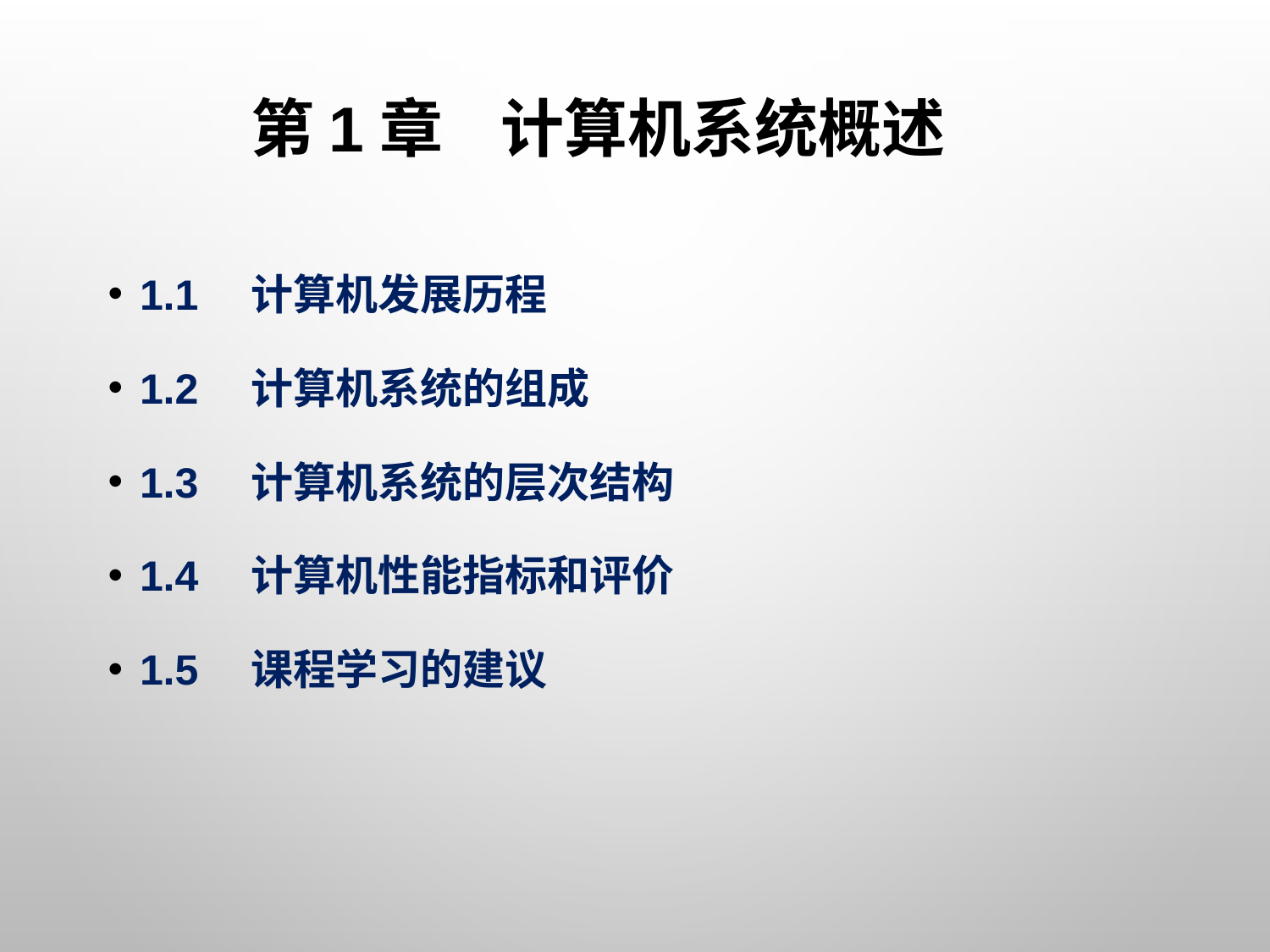

# 第1章    计算机系统概述
1.1　计算机发展历程
1.2　计算机系统的组成
1.3　计算机系统的层次结构
1.4　计算机性能指标和评价
1.5　课程学习的建议